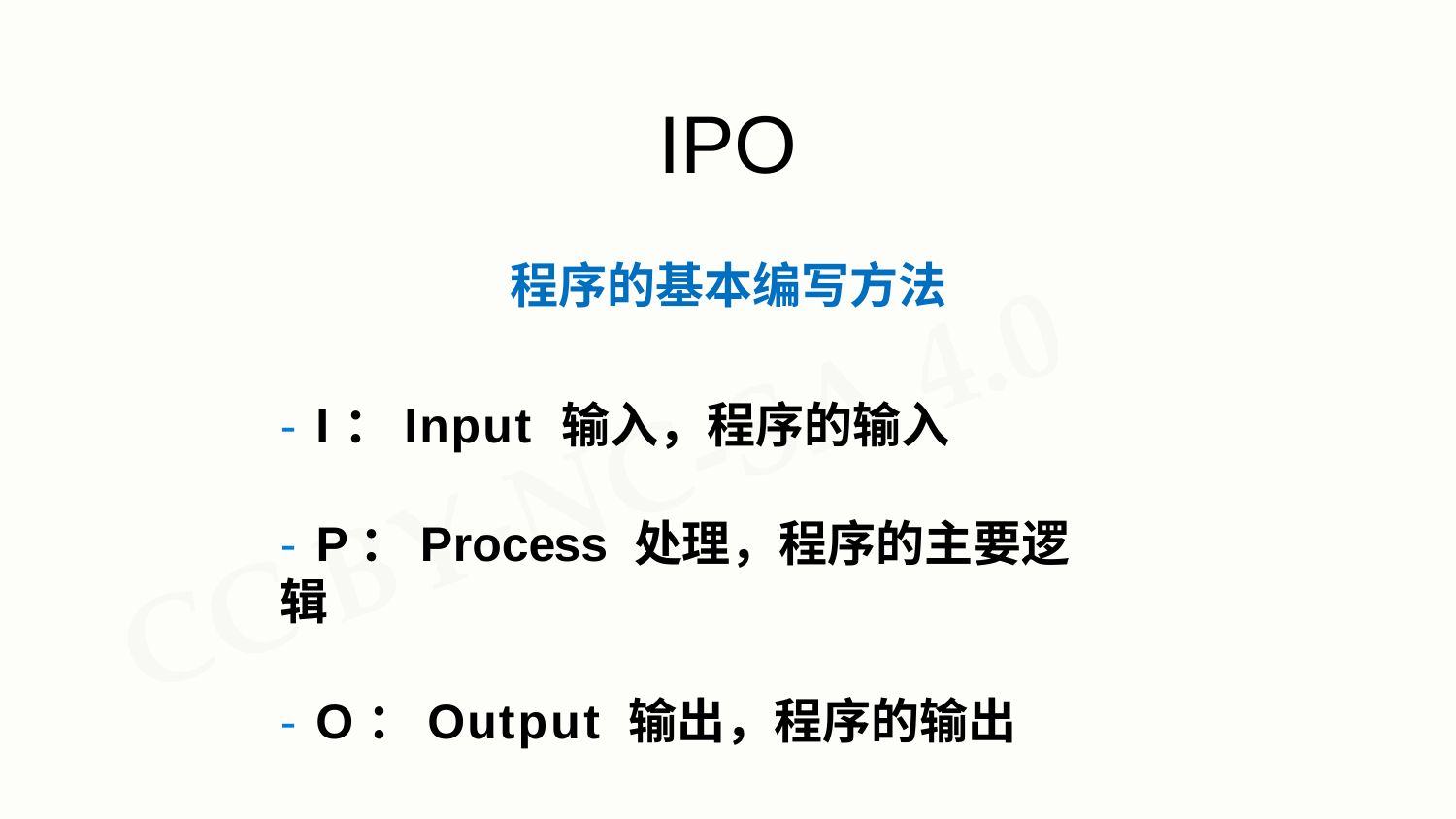

IPO
# 程序的基本编写方法

- I：Input 输入，程序的输入

- P：Process 处理，程序的主要逻辑

- O：Output 输出，程序的输出